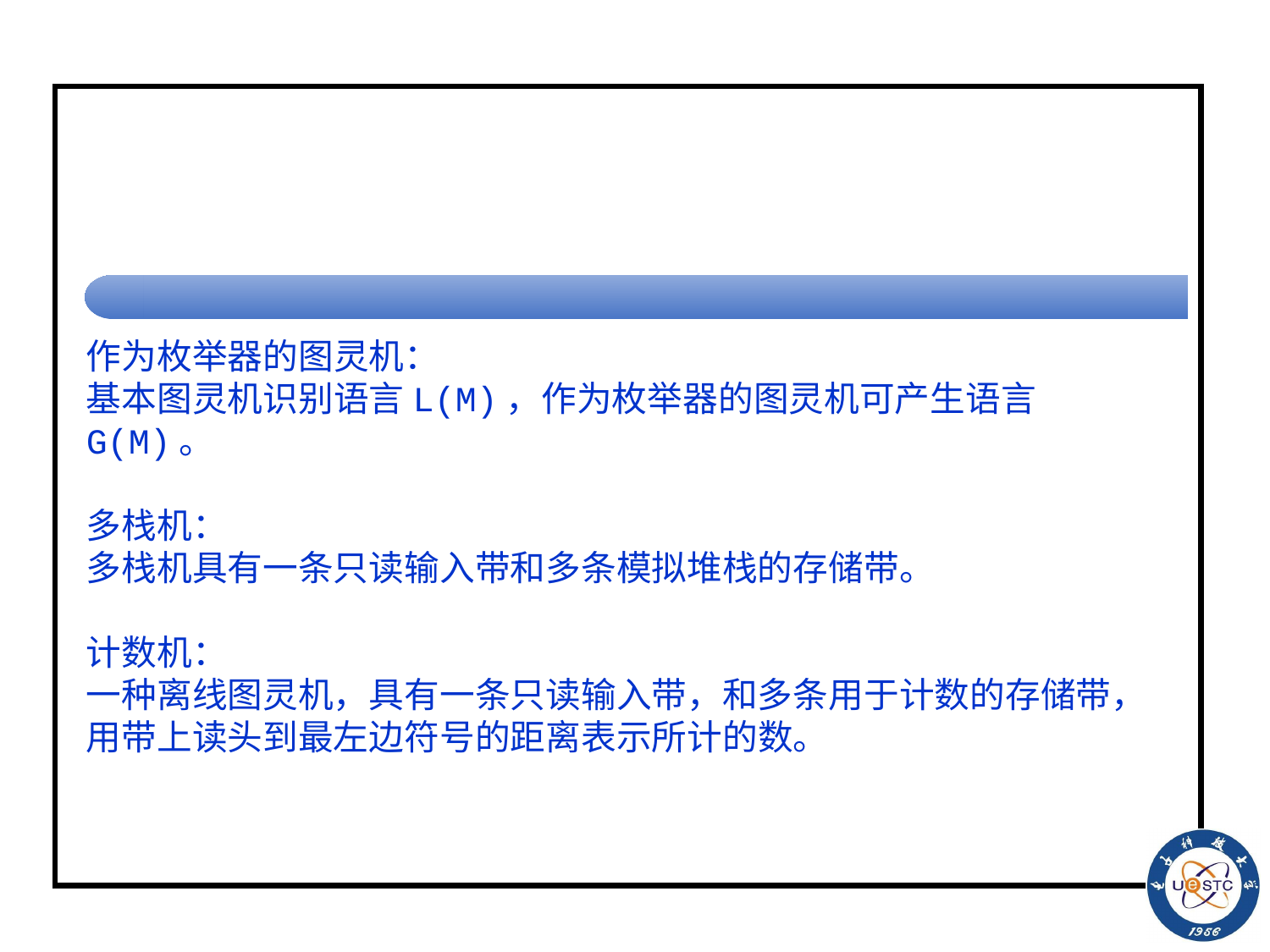

#
作为枚举器的图灵机：
基本图灵机识别语言L(M)，作为枚举器的图灵机可产生语言G(M)。

多栈机：
多栈机具有一条只读输入带和多条模拟堆栈的存储带。

计数机：
一种离线图灵机，具有一条只读输入带，和多条用于计数的存储带，用带上读头到最左边符号的距离表示所计的数。